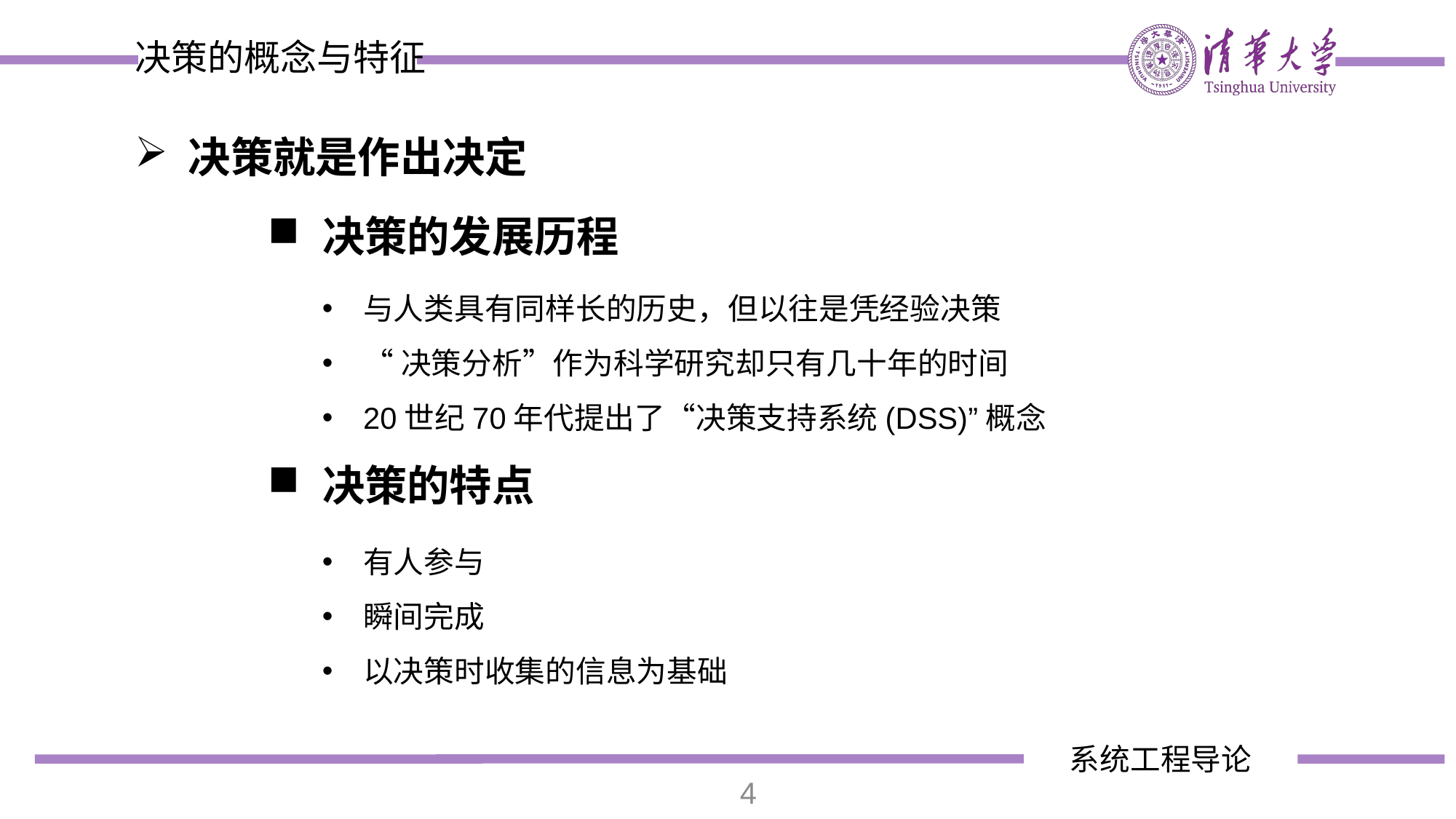

决策的概念与特征
 决策就是作出决定
决策的发展历程
与人类具有同样长的历史，但以往是凭经验决策
“决策分析”作为科学研究却只有几十年的时间
20世纪70年代提出了“决策支持系统(DSS)”概念
决策的特点
有人参与
瞬间完成
以决策时收集的信息为基础